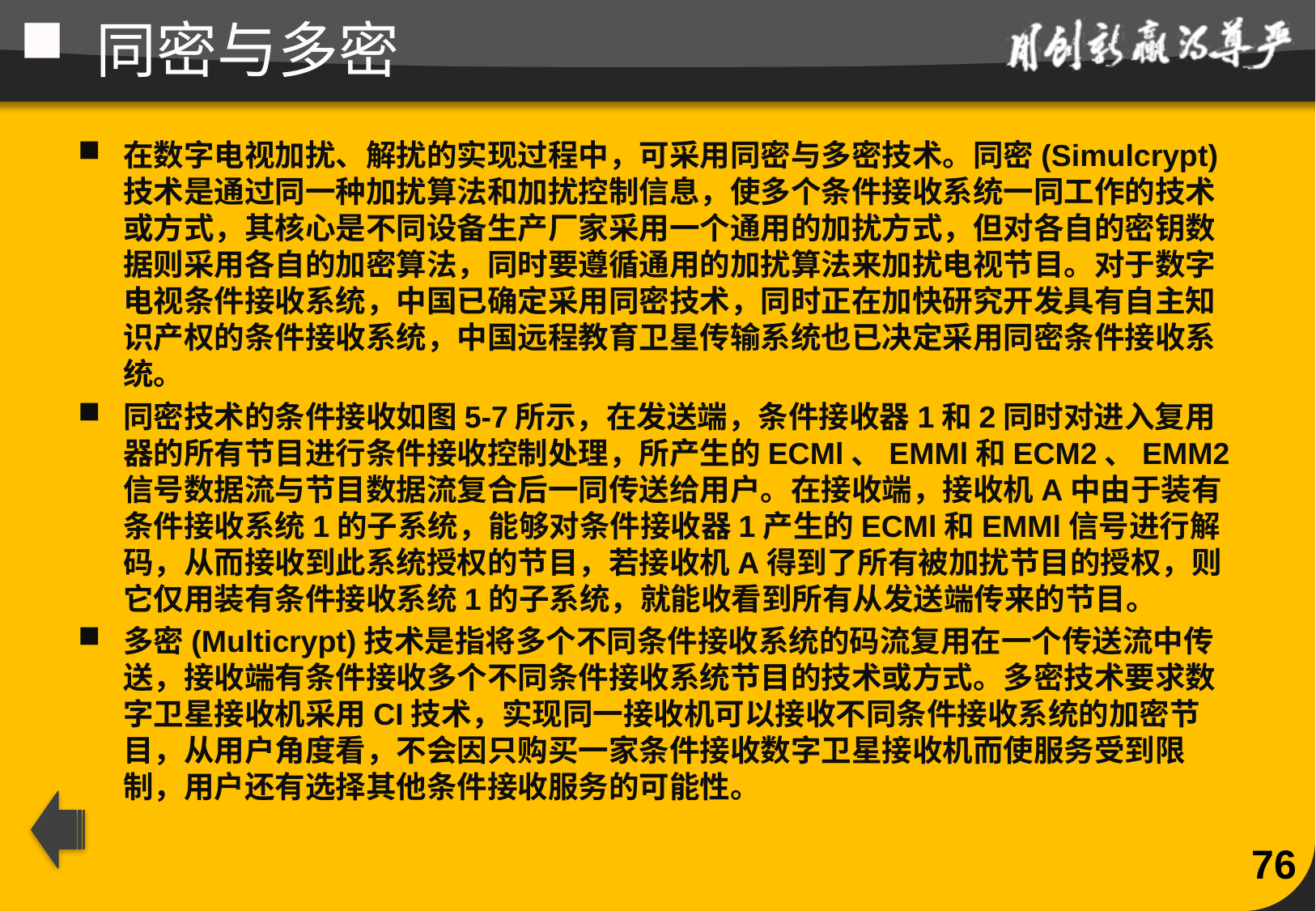

# 同密与多密
在数字电视加扰、解扰的实现过程中，可采用同密与多密技术。同密(Simulcrypt)技术是通过同一种加扰算法和加扰控制信息，使多个条件接收系统一同工作的技术或方式，其核心是不同设备生产厂家采用一个通用的加扰方式，但对各自的密钥数据则采用各自的加密算法，同时要遵循通用的加扰算法来加扰电视节目。对于数字电视条件接收系统，中国已确定采用同密技术，同时正在加快研究开发具有自主知识产权的条件接收系统，中国远程教育卫星传输系统也已决定采用同密条件接收系统。
同密技术的条件接收如图5-7所示，在发送端，条件接收器1和2同时对进入复用器的所有节目进行条件接收控制处理，所产生的ECMl、EMMl和ECM2、EMM2信号数据流与节目数据流复合后一同传送给用户。在接收端，接收机A中由于装有条件接收系统1的子系统，能够对条件接收器1产生的ECMl和EMMl信号进行解码，从而接收到此系统授权的节目，若接收机A得到了所有被加扰节目的授权，则它仅用装有条件接收系统1的子系统，就能收看到所有从发送端传来的节目。
多密(Multicrypt)技术是指将多个不同条件接收系统的码流复用在一个传送流中传送，接收端有条件接收多个不同条件接收系统节目的技术或方式。多密技术要求数字卫星接收机采用CI技术，实现同一接收机可以接收不同条件接收系统的加密节目，从用户角度看，不会因只购买一家条件接收数字卫星接收机而使服务受到限制，用户还有选择其他条件接收服务的可能性。

76